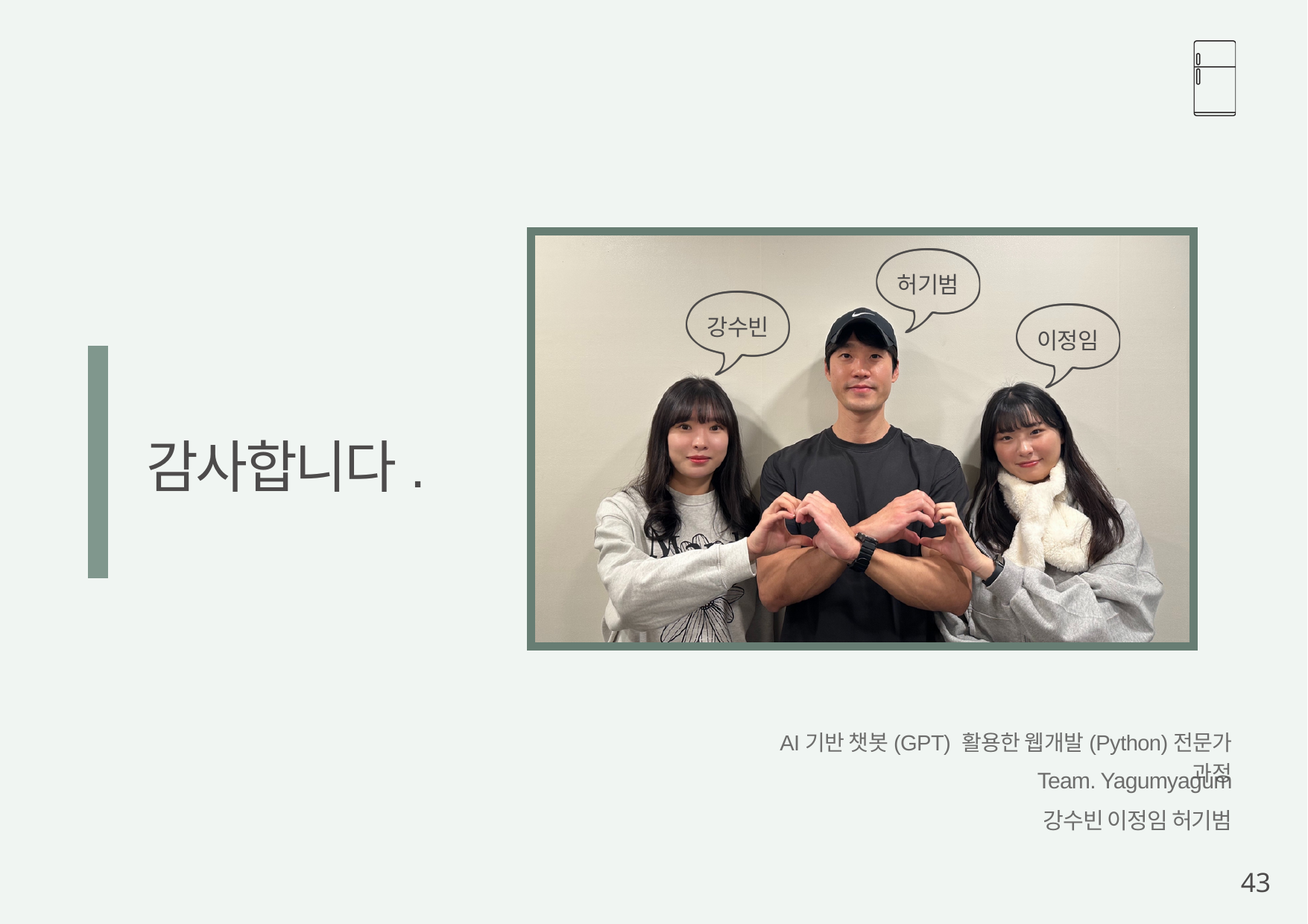

허기범

강수빈

이정임

감사합니다.
AI기반 챗봇(GPT) 활용한 웹개발(Python)전문가 과정
Team. Yagumyagum
강수빈 이정임 허기범
43